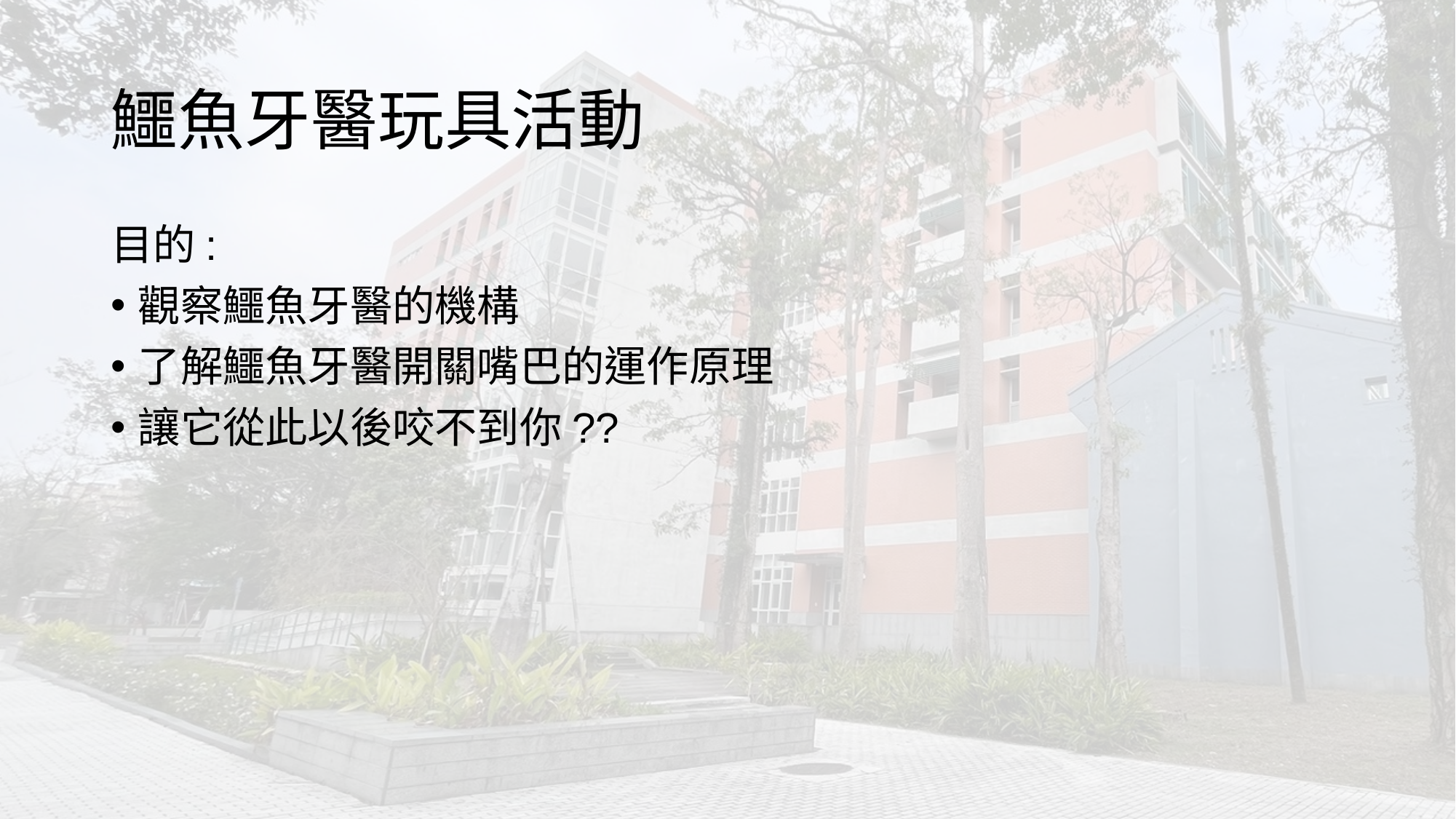

# 鱷魚牙醫玩具活動
目的:
觀察鱷魚牙醫的機構
了解鱷魚牙醫開關嘴巴的運作原理
讓它從此以後咬不到你??